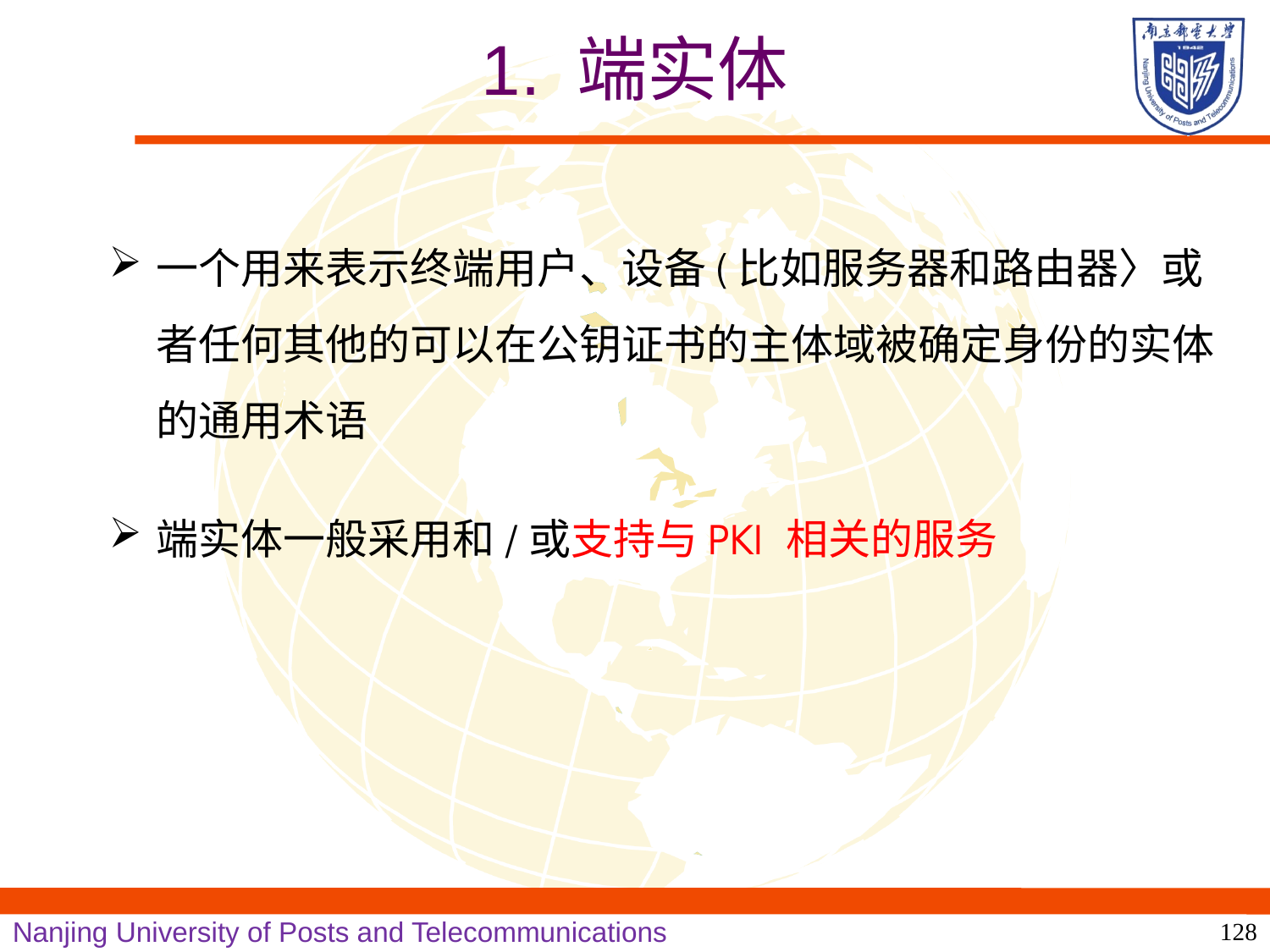

# 1. 端实体
一个用来表示终端用户、设备(比如服务器和路由器〉或者任何其他的可以在公钥证书的主体域被确定身份的实体的通用术语
端实体一般采用和/或支持与PKI 相关的服务
128